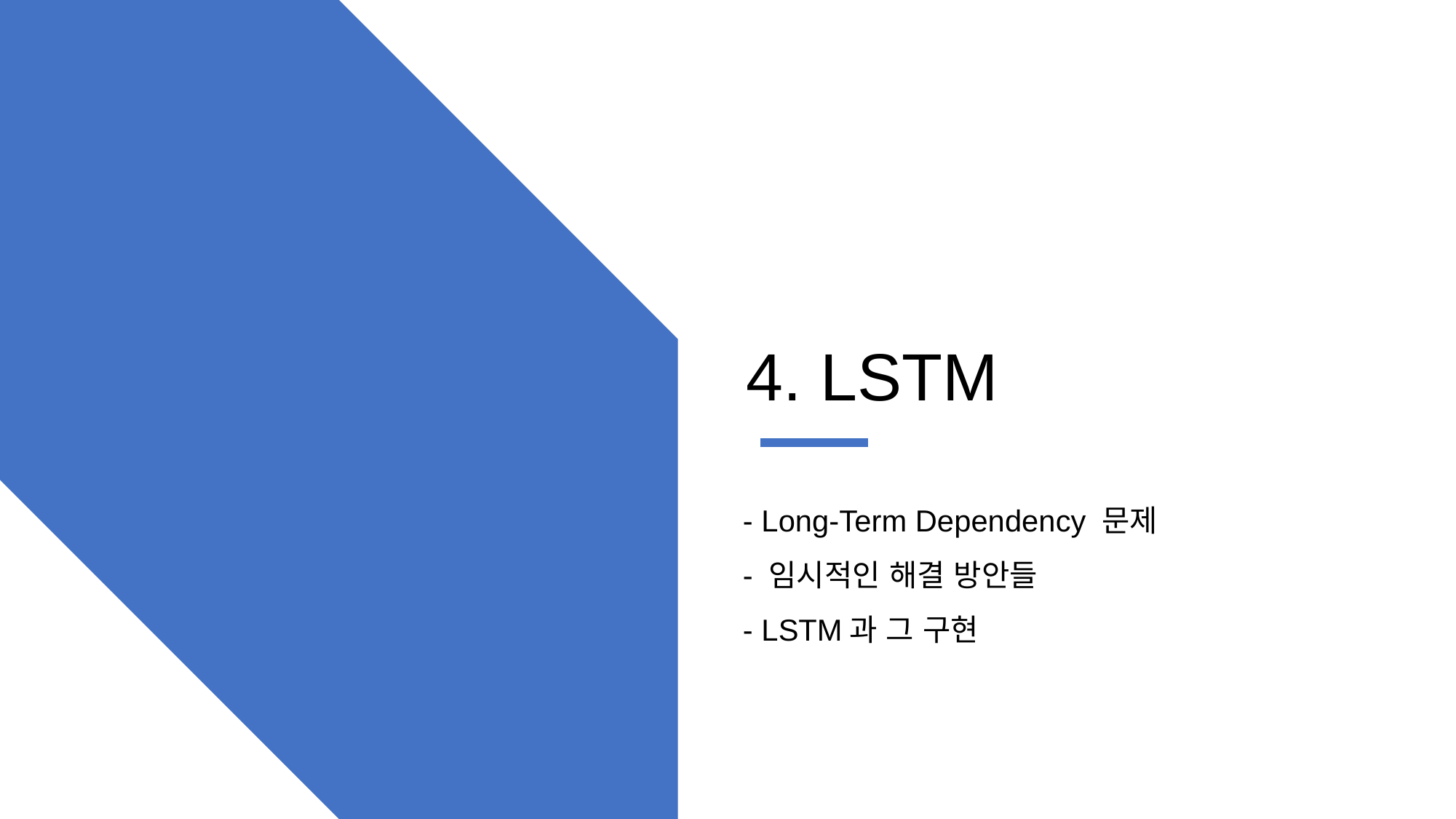

# 4. LSTM
- Long-Term Dependency 문제
- 임시적인 해결 방안들
- LSTM과 그 구현